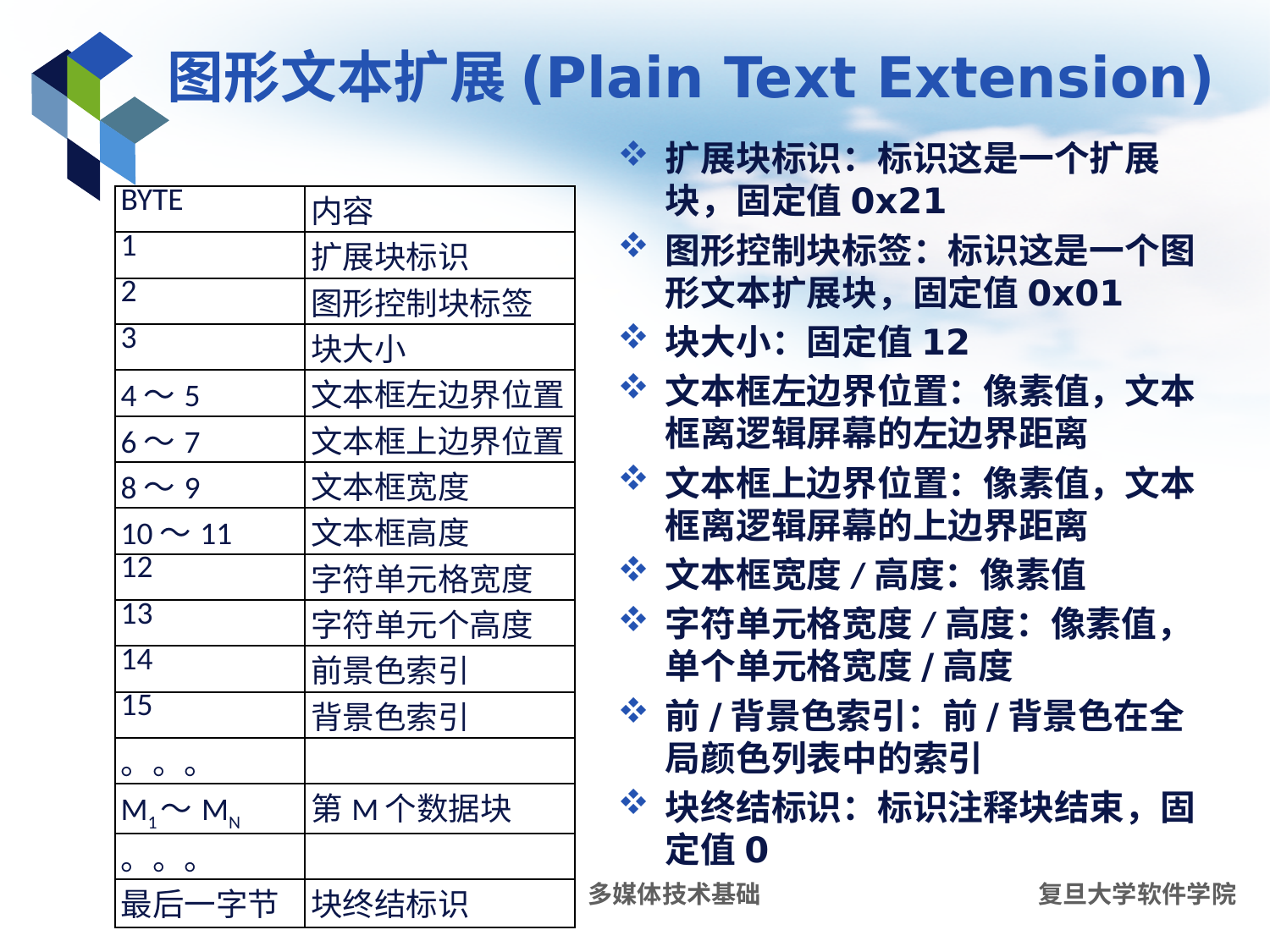

# 图形文本扩展(Plain Text Extension)
扩展块标识：标识这是一个扩展块，固定值0x21
图形控制块标签：标识这是一个图形文本扩展块，固定值0x01
块大小：固定值12
文本框左边界位置：像素值，文本框离逻辑屏幕的左边界距离
文本框上边界位置：像素值，文本框离逻辑屏幕的上边界距离
文本框宽度/高度：像素值
字符单元格宽度/高度：像素值，单个单元格宽度/高度
前/背景色索引：前/背景色在全局颜色列表中的索引
块终结标识：标识注释块结束，固定值0
| BYTE | 内容 |
| --- | --- |
| 1 | 扩展块标识 |
| 2 | 图形控制块标签 |
| 3 | 块大小 |
| 4～5 | 文本框左边界位置 |
| 6～7 | 文本框上边界位置 |
| 8～9 | 文本框宽度 |
| 10～11 | 文本框高度 |
| 12 | 字符单元格宽度 |
| 13 | 字符单元个高度 |
| 14 | 前景色索引 |
| 15 | 背景色索引 |
| 。。。 |  |
| M1～MN | 第M个数据块 |
| 。。。 |  |
| 最后一字节 | 块终结标识 |
多媒体技术基础